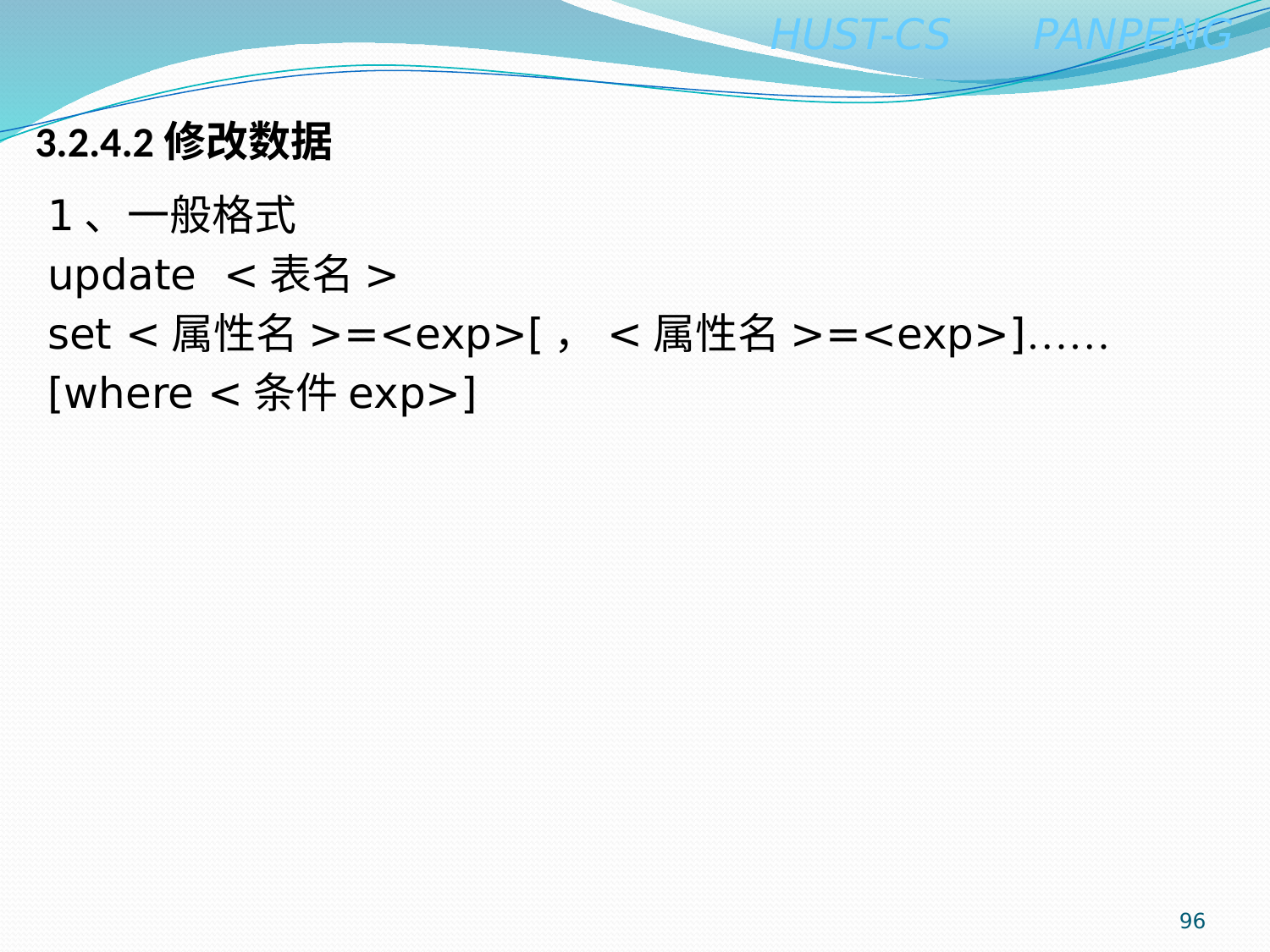

# 3.2.4.2修改数据
1、一般格式
update  <表名>
set <属性名>=<exp>[，<属性名>=<exp>]……
[where <条件exp>]
96